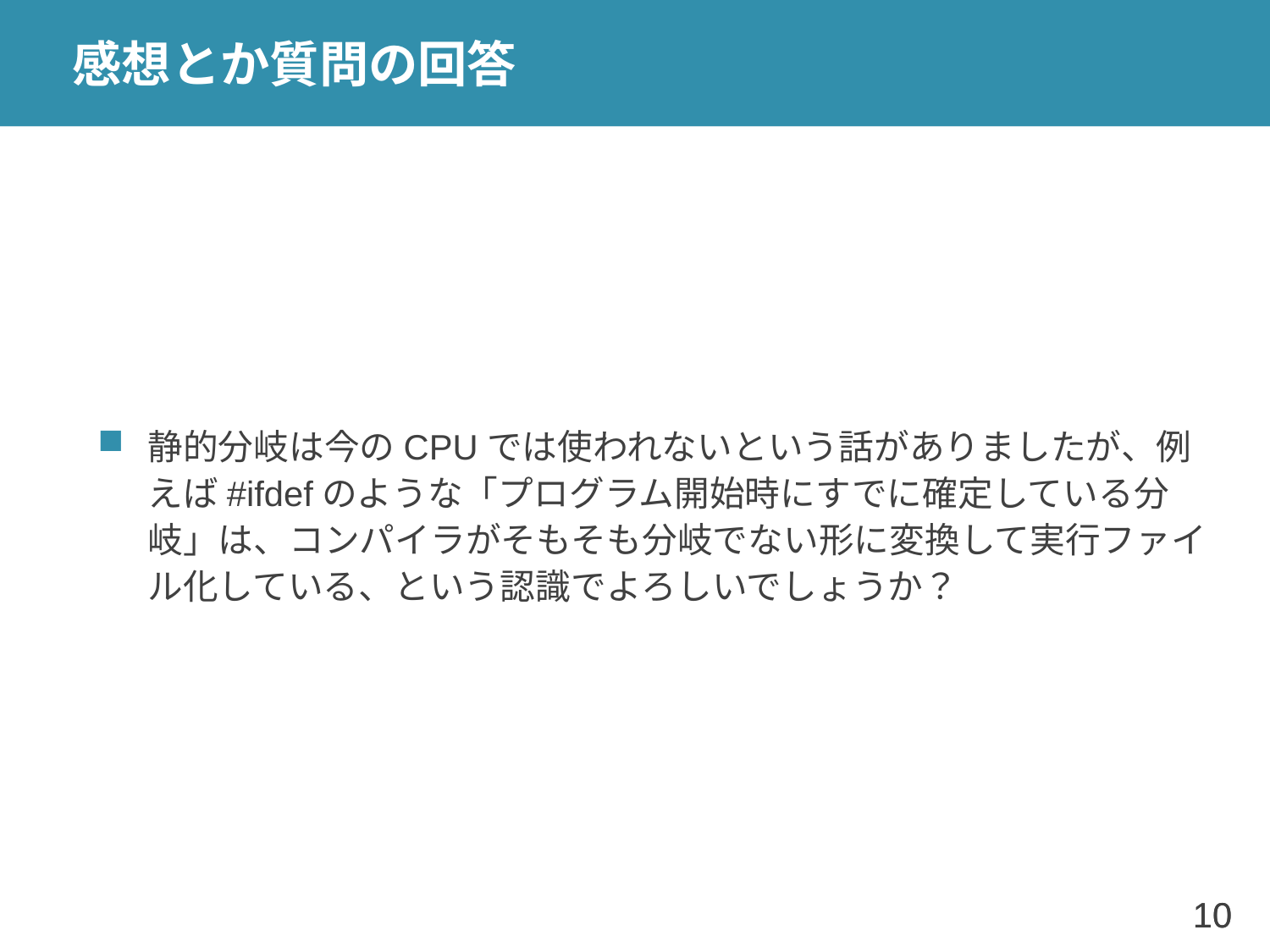

# 感想とか質問の回答
静的分岐は今のCPUでは使われないという話がありましたが、例えば#ifdefのような「プログラム開始時にすでに確定している分岐」は、コンパイラがそもそも分岐でない形に変換して実行ファイル化している、という認識でよろしいでしょうか？